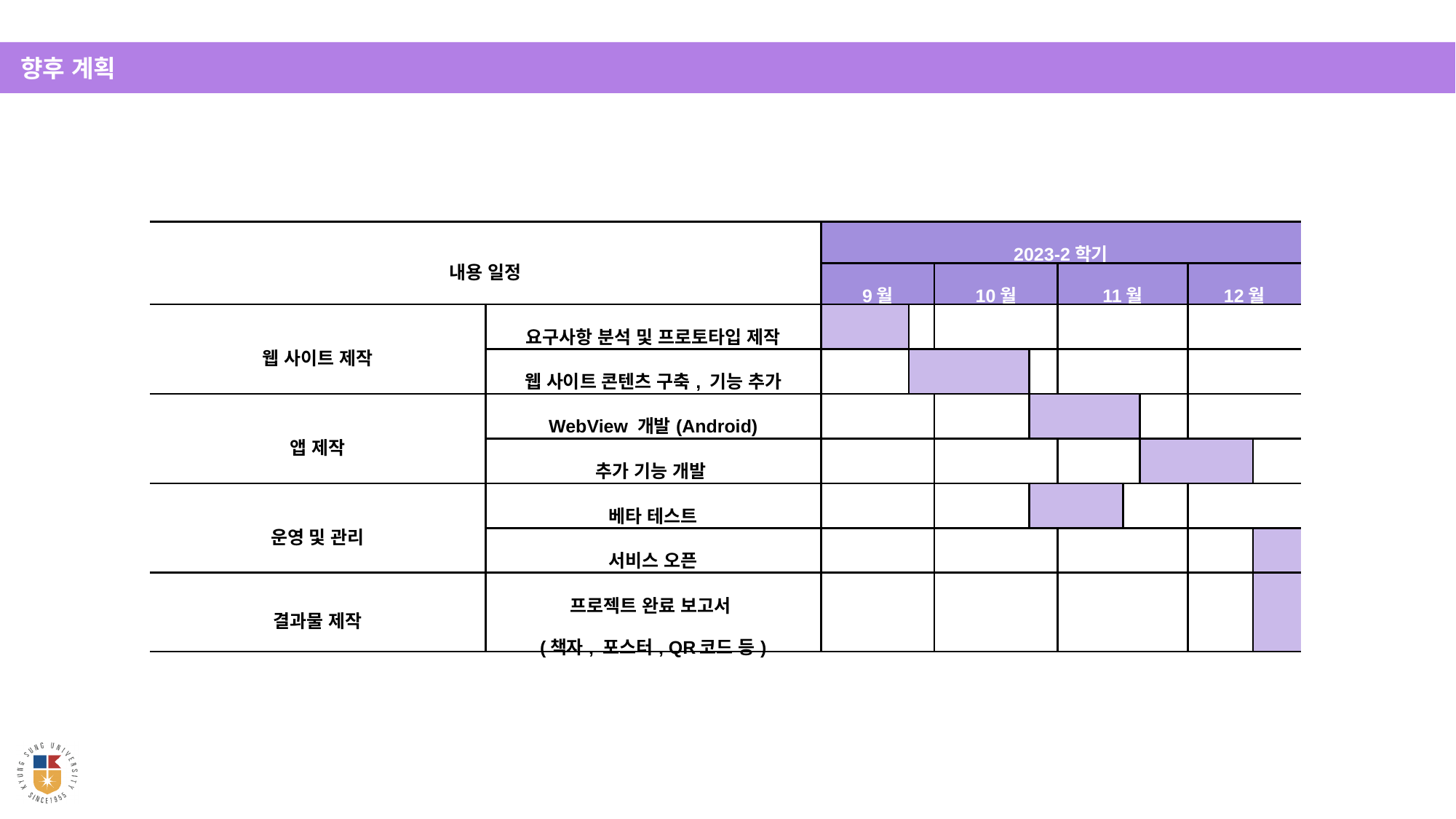

향후 계획
| 내용 일정 |  | 2023-2학기 |  |  |  |  |  |  |  |  |
| --- | --- | --- | --- | --- | --- | --- | --- | --- | --- | --- |
|  |  | 9월 |  | 10월 |  | 11월 |  |  | 12월 |  |
| 웹 사이트 제작 | 요구사항 분석 및 프로토타입 제작 |  |  |  |  |  |  |  |  |  |
|  | 웹 사이트 콘텐츠 구축, 기능 추가 |  |  |  |  |  |  |  |  |  |
| 앱 제작 | WebView 개발(Android) |  |  |  |  |  |  |  |  |  |
|  | 추가 기능 개발 |  |  |  |  |  |  |  |  |  |
| 운영 및 관리 | 베타 테스트 |  |  |  |  |  |  |  |  |  |
|  | 서비스 오픈 |  |  |  |  |  |  |  |  |  |
| 결과물 제작 | 프로젝트 완료 보고서 (책자, 포스터, QR코드 등) |  |  |  |  |  |  |  |  |  |